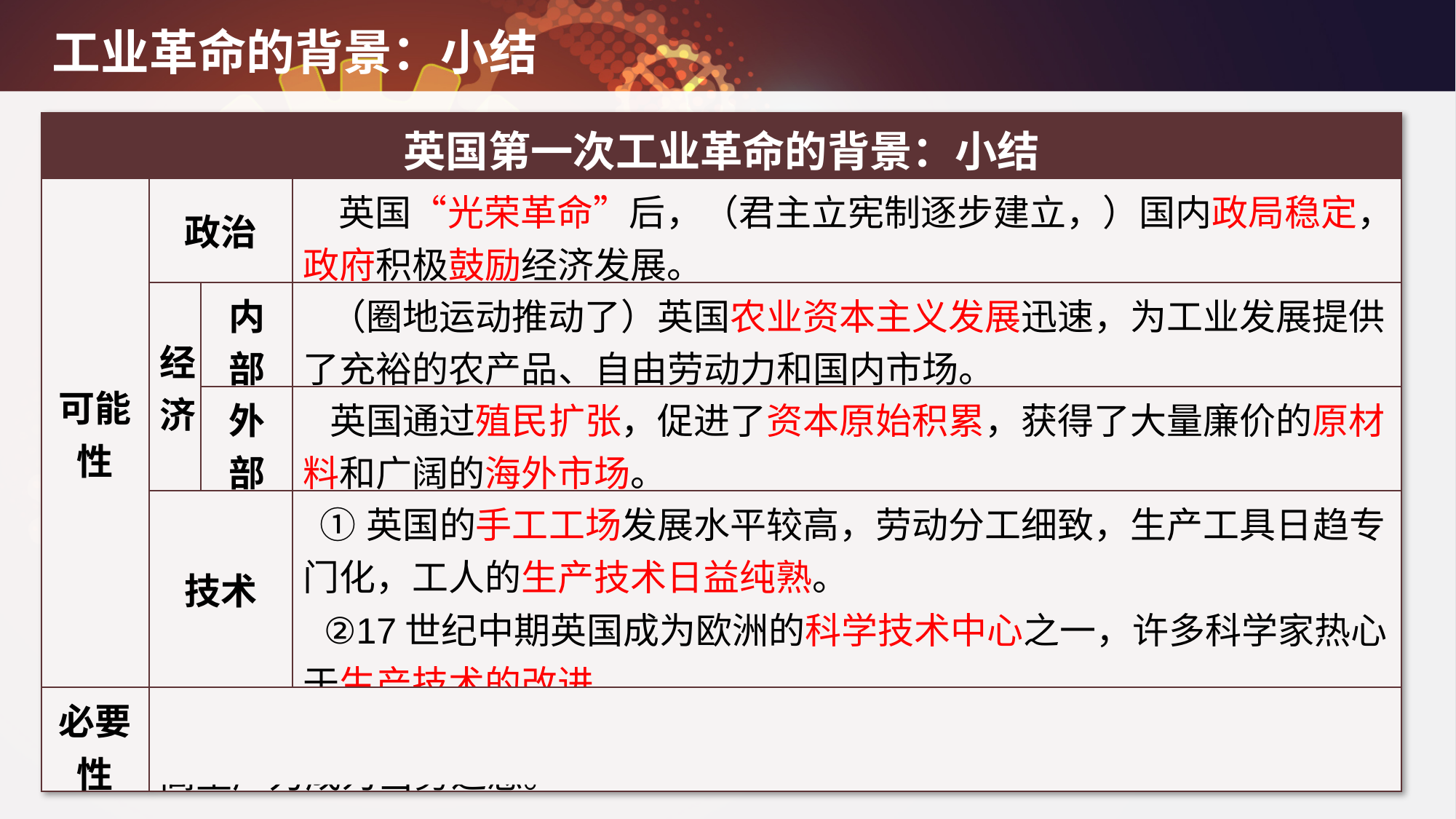

工业革命的背景：小结
| 英国第一次工业革命的背景：小结 |  |  |  |
| --- | --- | --- | --- |
| 可能性 | 政治 |  | 英国“光荣革命”后，（君主立宪制逐步建立，）国内政局稳定，政府积极鼓励经济发展。 |
|  | 经济 | 内部 | （圈地运动推动了）英国农业资本主义发展迅速，为工业发展提供了充裕的农产品、自由劳动力和国内市场。 |
|  |  | 外部 | 英国通过殖民扩张，促进了资本原始积累，获得了大量廉价的原材料和广阔的海外市场。 |
|  | 技术 |  | ①英国的手工工场发展水平较高，劳动分工细致，生产工具日趋专门化，工人的生产技术日益纯熟。 ②17世纪中期英国成为欧洲的科学技术中心之一，许多科学家热心于生产技术的改进。 |
| 必要性 | 随着国内外市场的扩大和需求的增长，手工生产的产品已不能满足需要，提高生产力成为当务之急。 |  |  |